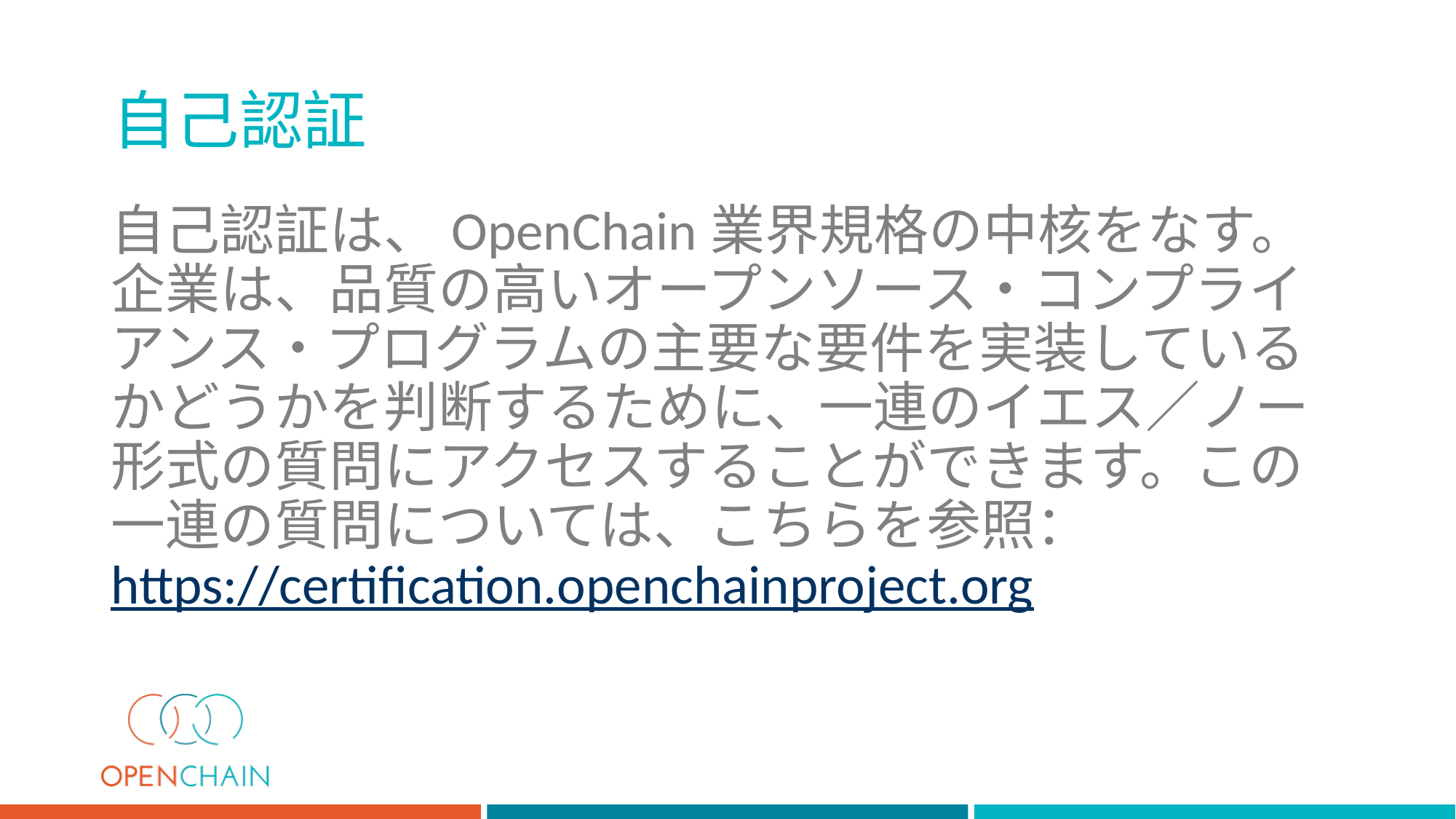

自己認証
# 自己認証は、OpenChain業界規格の中核をなす。企業は、品質の高いオープンソース・コンプライアンス・プログラムの主要な要件を実装しているかどうかを判断するために、一連のイエス／ノー形式の質問にアクセスすることができます。この一連の質問については、こちらを参照： https://certification.openchainproject.org